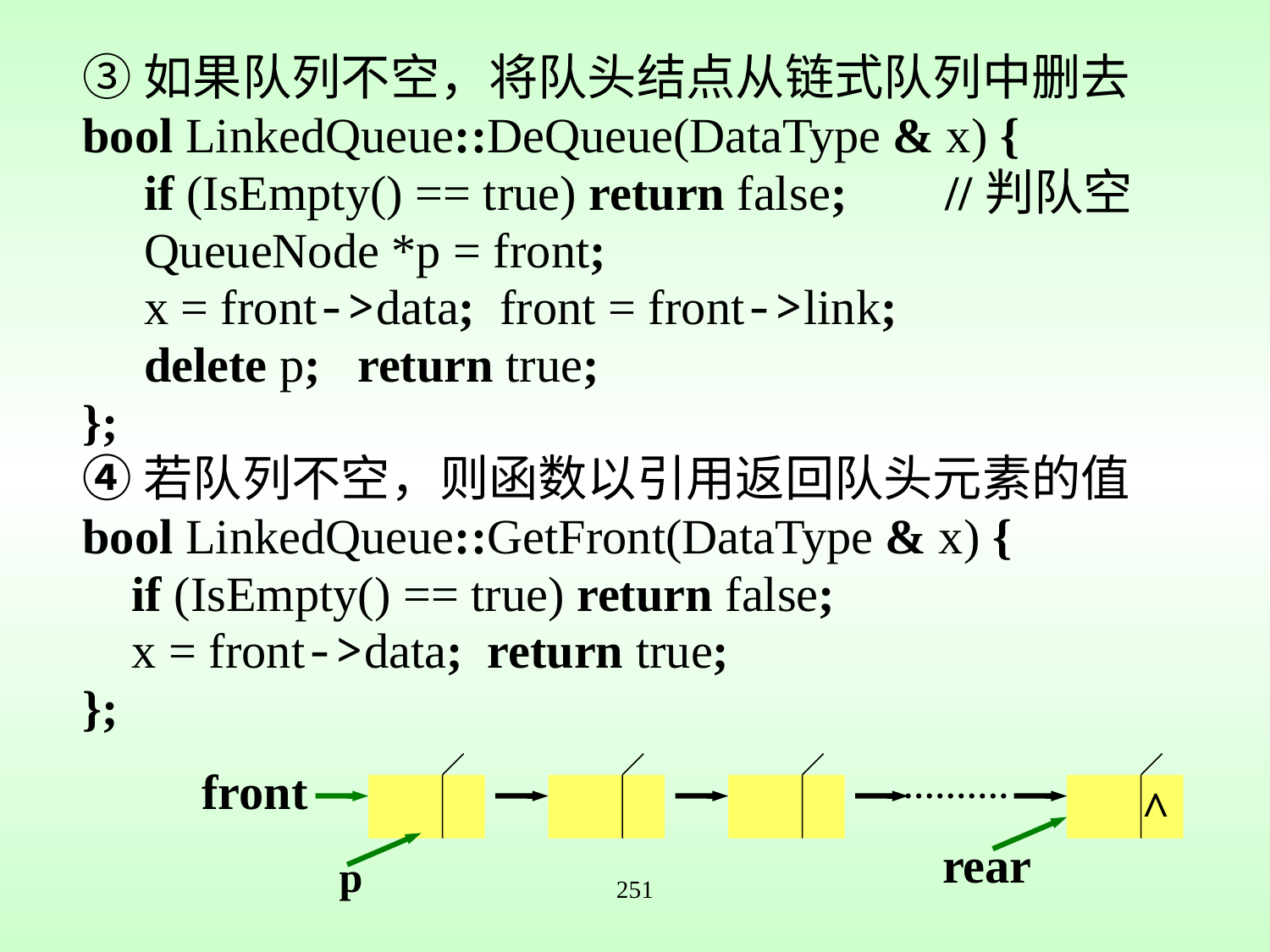

③如果队列不空，将队头结点从链式队列中删去
bool LinkedQueue::DeQueue(DataType & x) {
     if (IsEmpty() == true) return false;        //判队空
     QueueNode *p = front;
     x = front->data;  front = front->link;
     delete p;   return true;
};
④若队列不空，则函数以引用返回队头元素的值
bool LinkedQueue::GetFront(DataType & x) {
    if (IsEmpty() == true) return false;
    x = front->data;  return true;
};
front

     ^

rear

    p
251